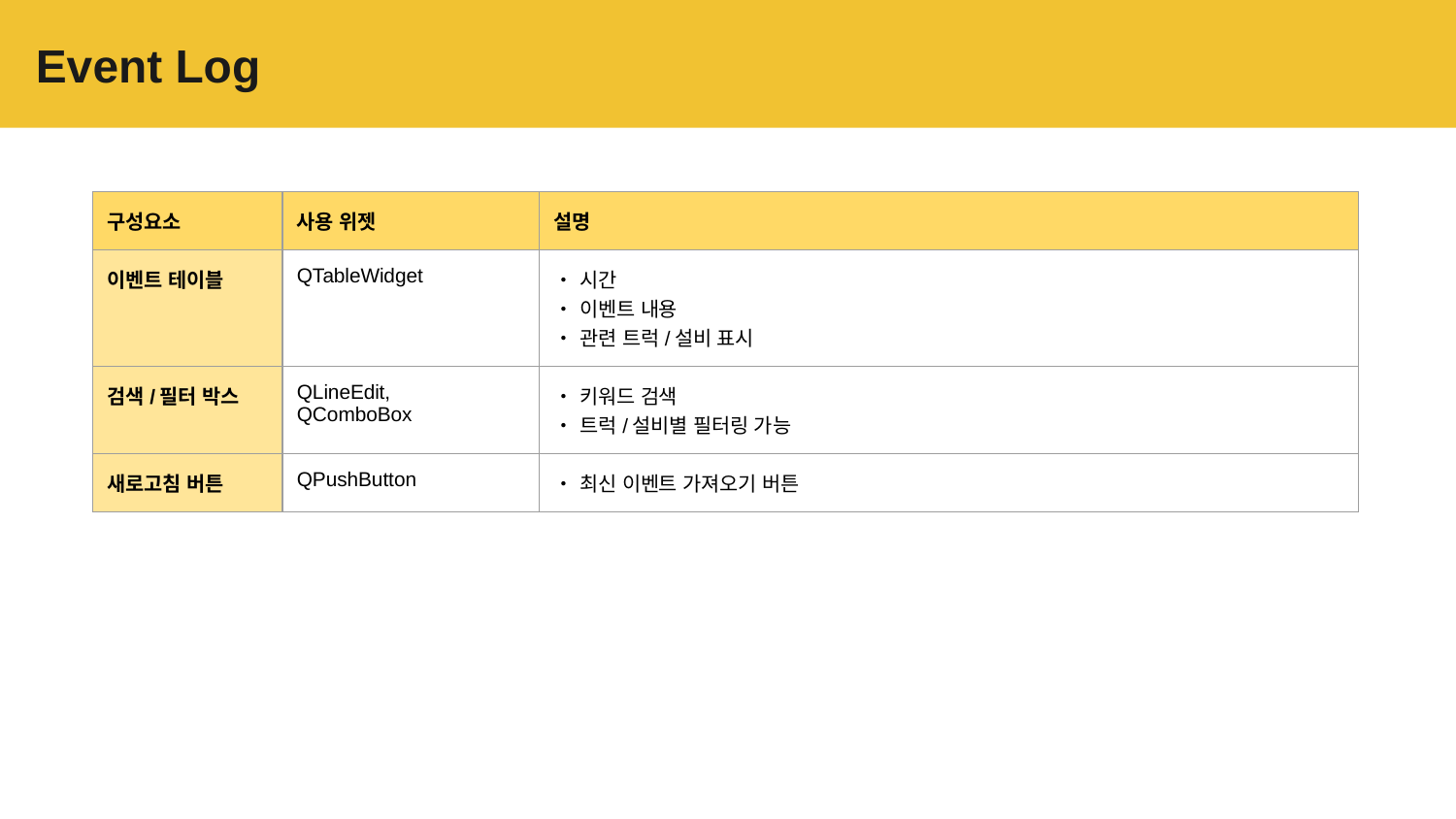

# Event Log
| 구성요소 | 사용 위젯 | 설명 |
| --- | --- | --- |
| 이벤트 테이블 | QTableWidget | ‧시간 ‧이벤트 내용 ‧관련 트럭/설비 표시 |
| 검색/필터 박스 | QLineEdit, QComboBox | ‧키워드 검색 ‧트럭/설비별 필터링 가능 |
| 새로고침 버튼 | QPushButton | ‧최신 이벤트 가져오기 버튼 |